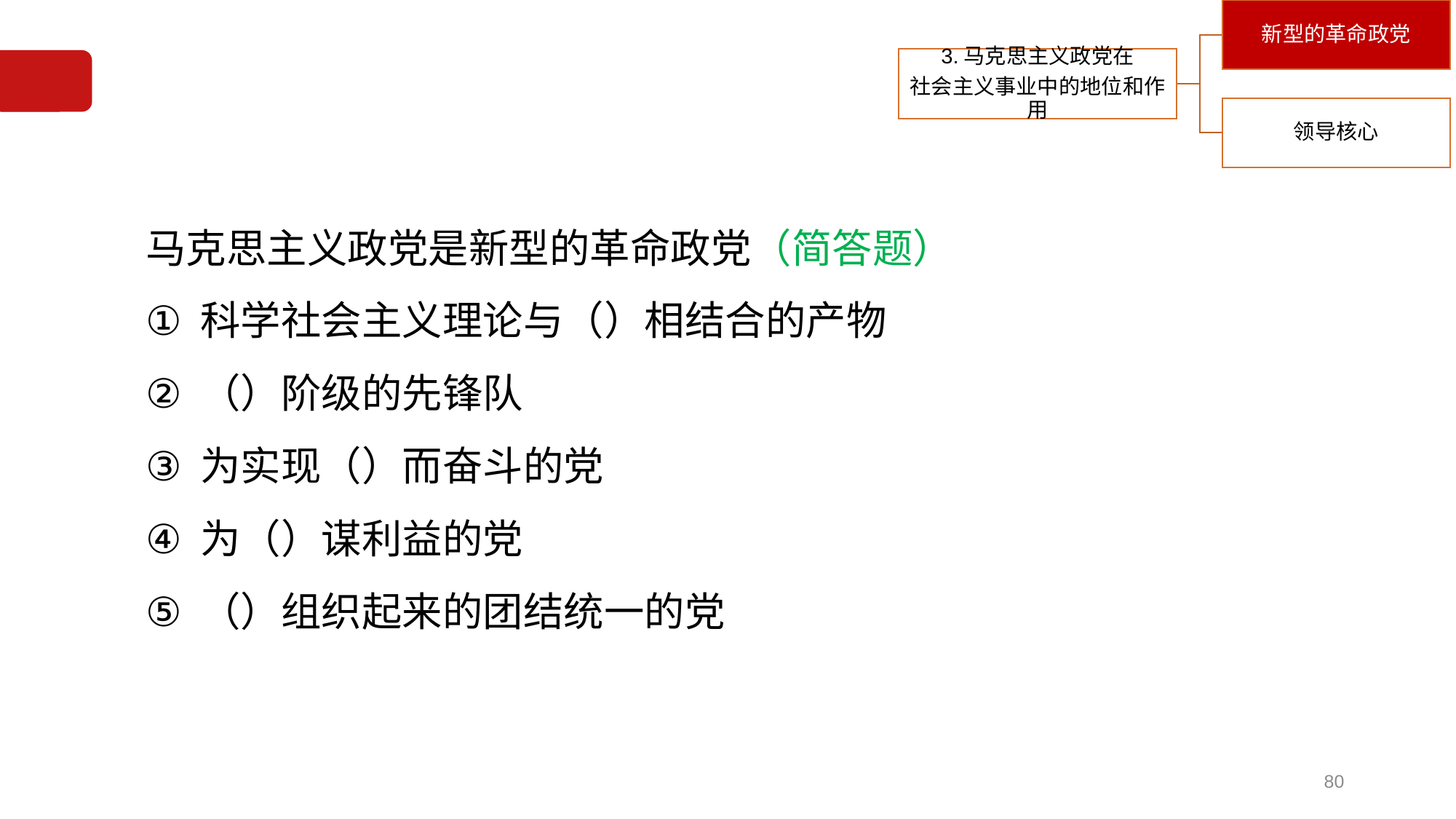

3.马克思主义政党在
社会主义事业中的地位和作用
新型的革命政党
领导核心
马克思主义政党是新型的革命政党（简答题）
科学社会主义理论与（）相结合的产物
（）阶级的先锋队
为实现（）而奋斗的党
为（）谋利益的党
（）组织起来的团结统一的党
80